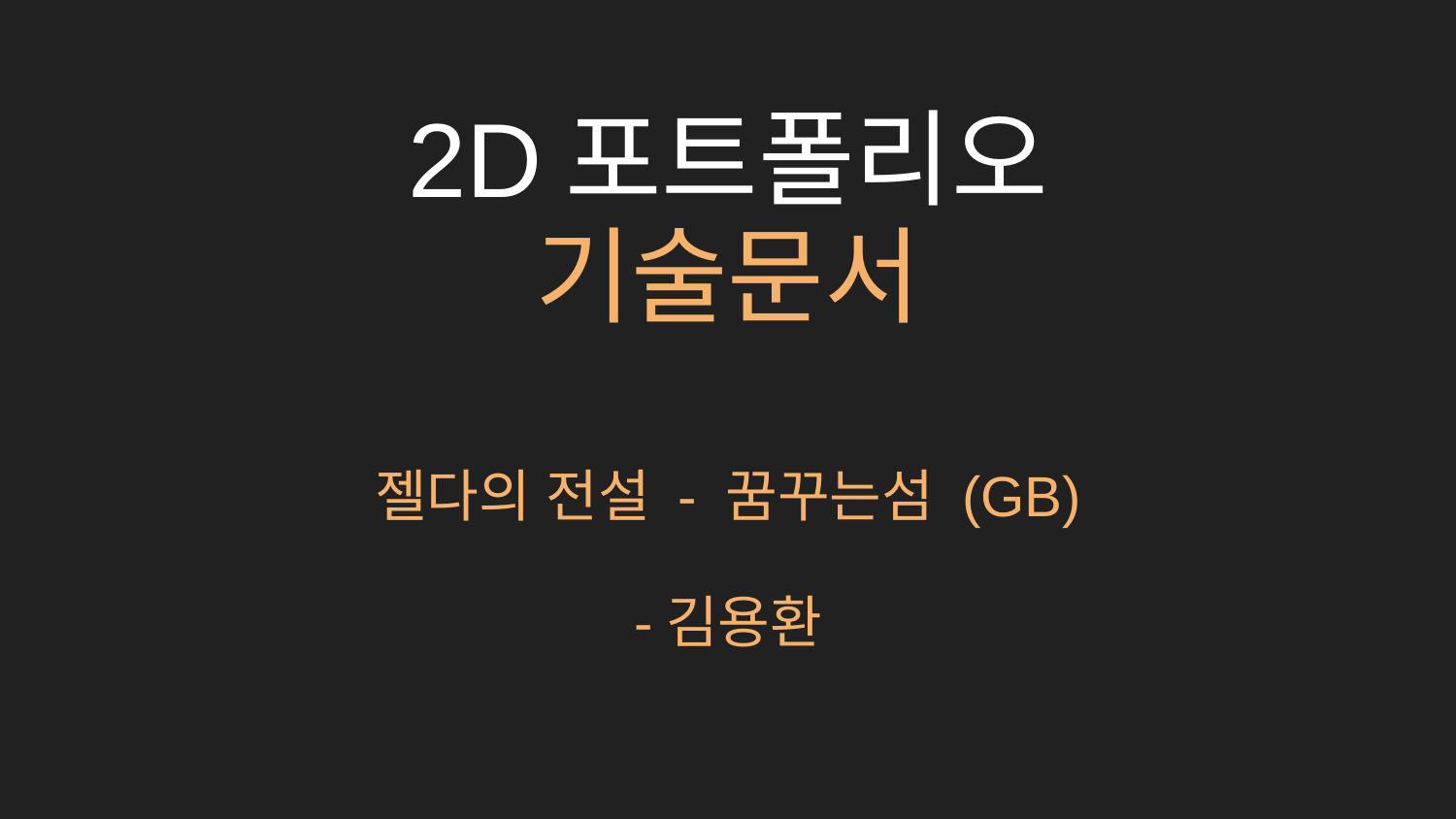

# 2D포트폴리오
기술문서
젤다의 전설 - 꿈꾸는섬 (GB)

-김용환